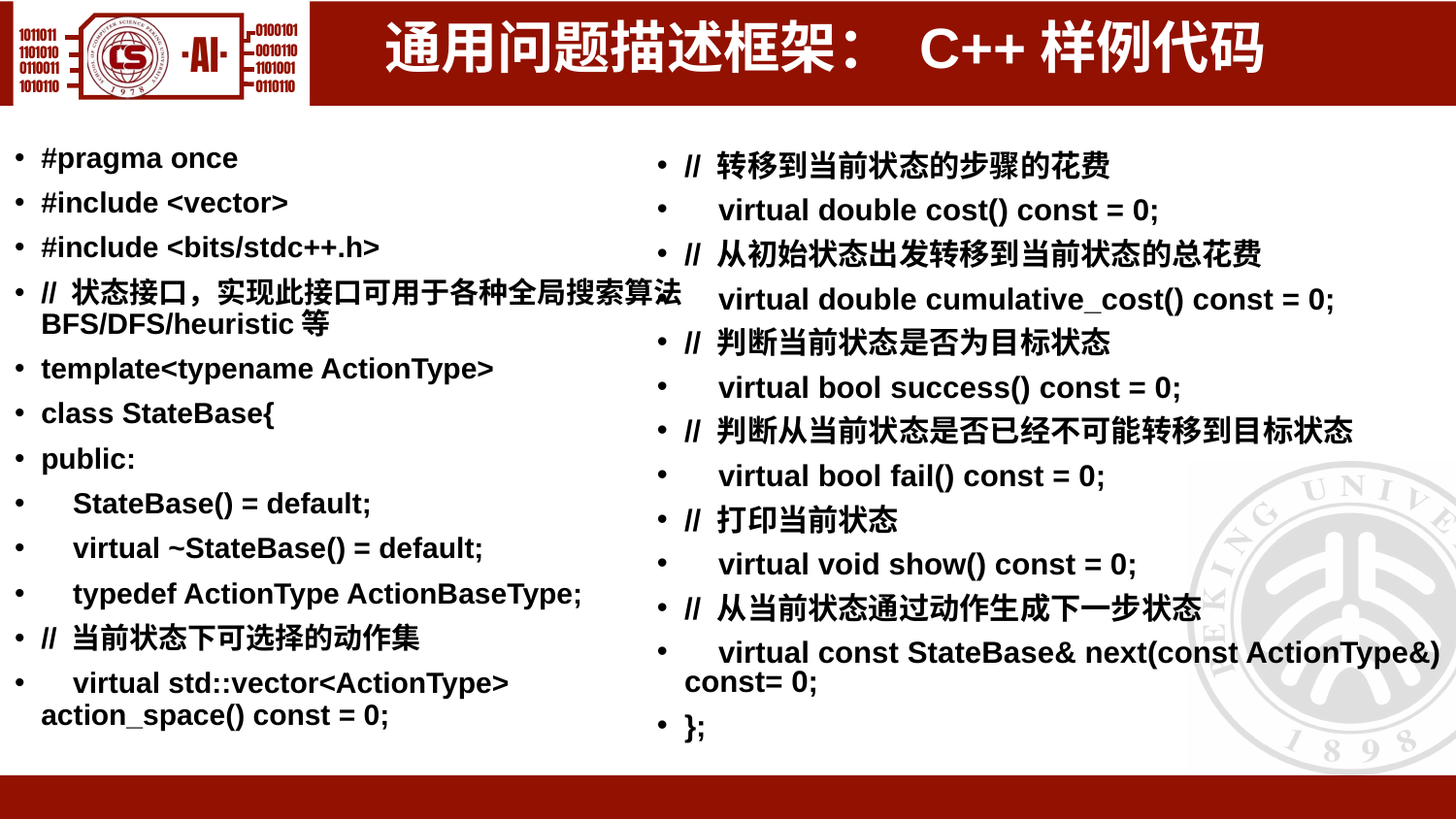

# 通用问题描述框架： C++样例代码
#pragma once
#include <vector>
#include <bits/stdc++.h>
// 状态接口，实现此接口可用于各种全局搜索算法BFS/DFS/heuristic等
template<typename ActionType>
class StateBase{
public:
    StateBase() = default;
    virtual ~StateBase() = default;
    typedef ActionType ActionBaseType;
// 当前状态下可选择的动作集
    virtual std::vector<ActionType> action_space() const = 0;

// 转移到当前状态的步骤的花费
    virtual double cost() const = 0;
// 从初始状态出发转移到当前状态的总花费
    virtual double cumulative_cost() const = 0;
// 判断当前状态是否为目标状态
    virtual bool success() const = 0;
// 判断从当前状态是否已经不可能转移到目标状态
    virtual bool fail() const = 0;
// 打印当前状态
    virtual void show() const = 0;
// 从当前状态通过动作生成下一步状态
    virtual const StateBase& next(const ActionType&) const= 0;
};